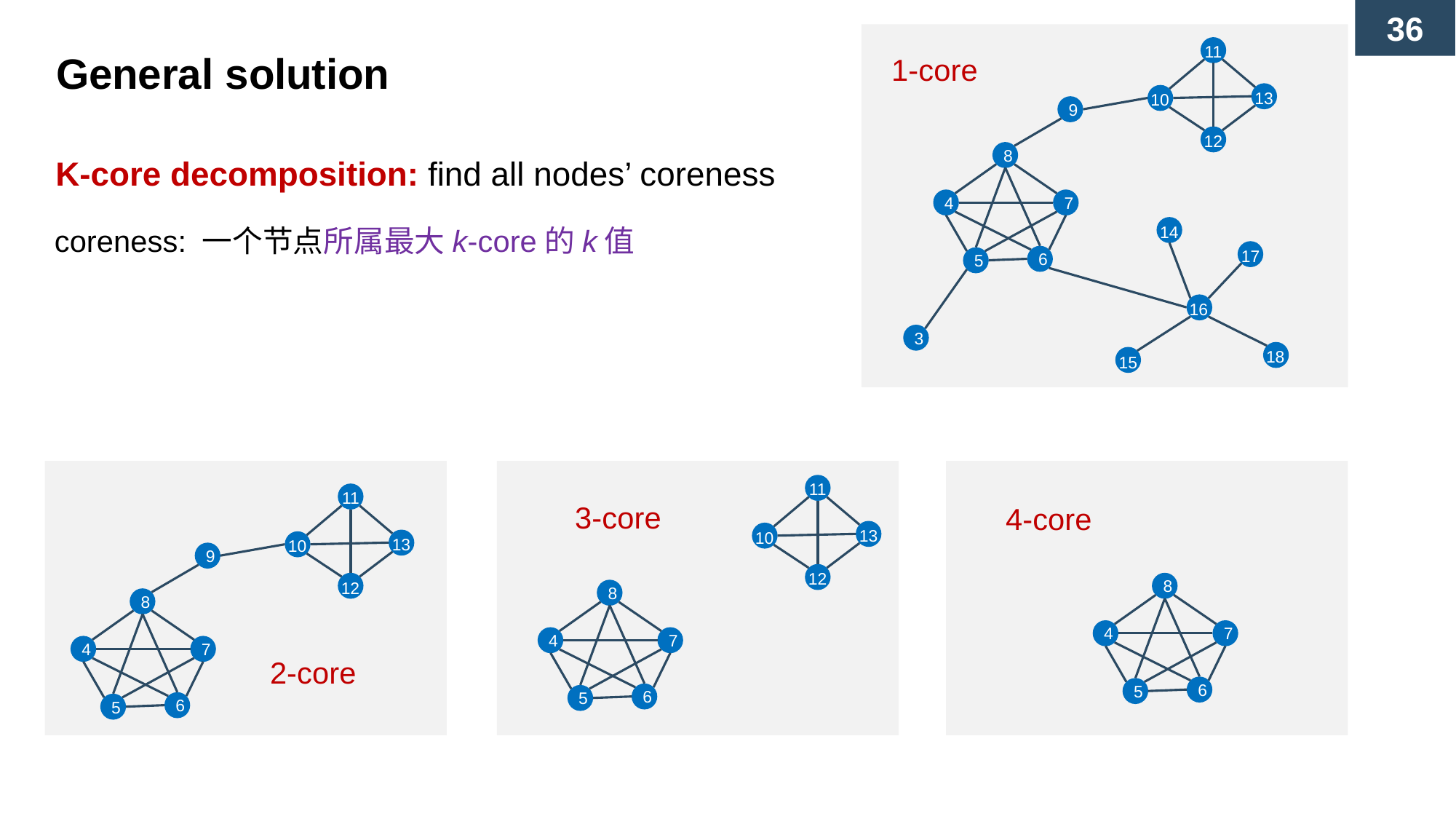

11

13

10

9
12

8
4
7
14

17

6
5
16

3
18

15

General solution
1-core
K-core decomposition: find all nodes’ coreness
coreness: 一个节点所属最大k-core的k值

11

13

10

12

8
4
7
6
5
11

13

10

9
12

8
4
7
6
5
3-core
4-core
8
4
7
6
5
2-core